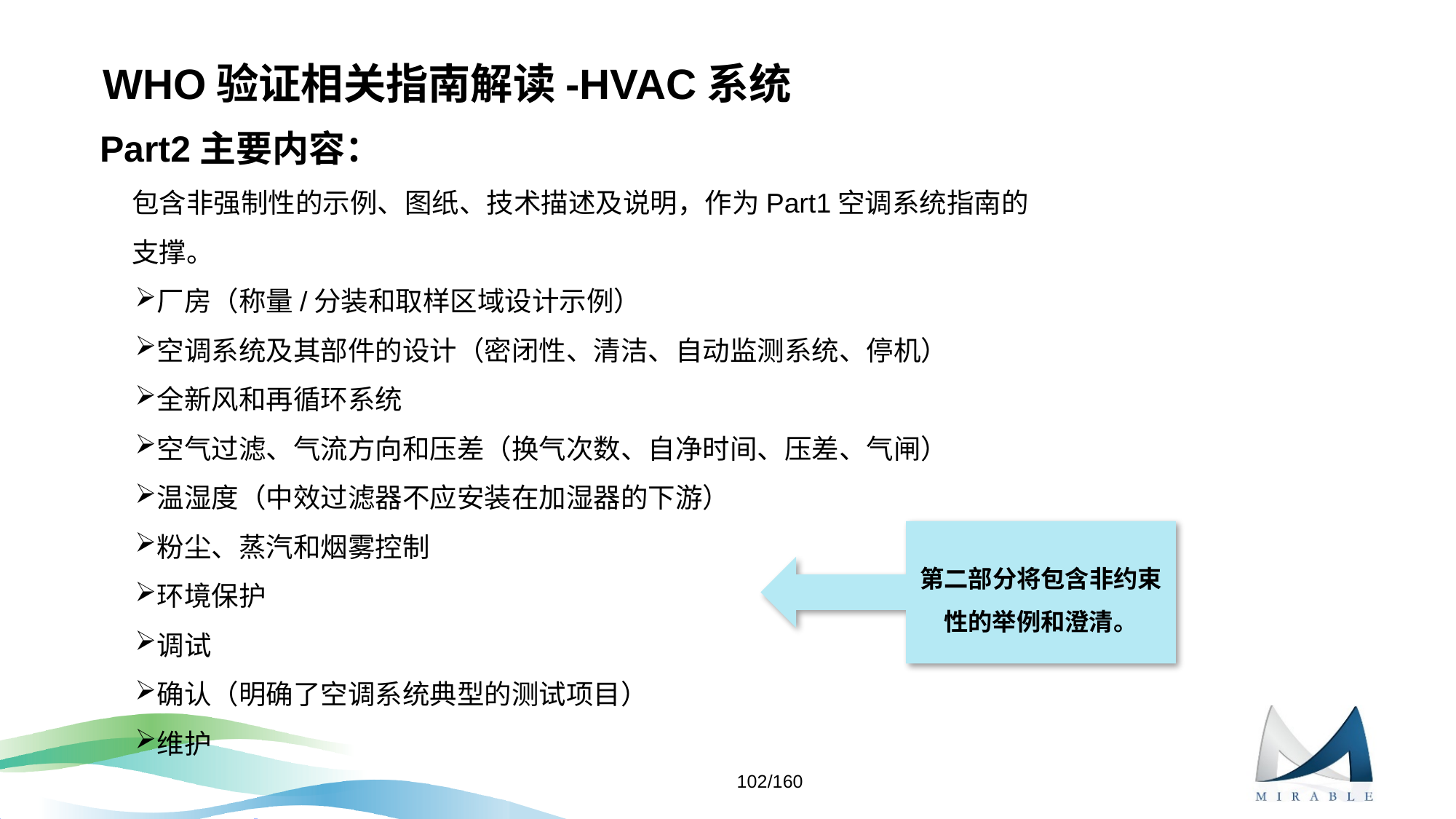

# WHO验证相关指南解读-HVAC系统
Part2主要内容：
包含非强制性的示例、图纸、技术描述及说明，作为Part1空调系统指南的支撑。
厂房（称量/分装和取样区域设计示例）
空调系统及其部件的设计（密闭性、清洁、自动监测系统、停机）
全新风和再循环系统
空气过滤、气流方向和压差（换气次数、自净时间、压差、气闸）
温湿度（中效过滤器不应安装在加湿器的下游）
粉尘、蒸汽和烟雾控制
环境保护
调试
确认（明确了空调系统典型的测试项目）
维护

第二部分将包含非约束
性的举例和澄清。
102/160